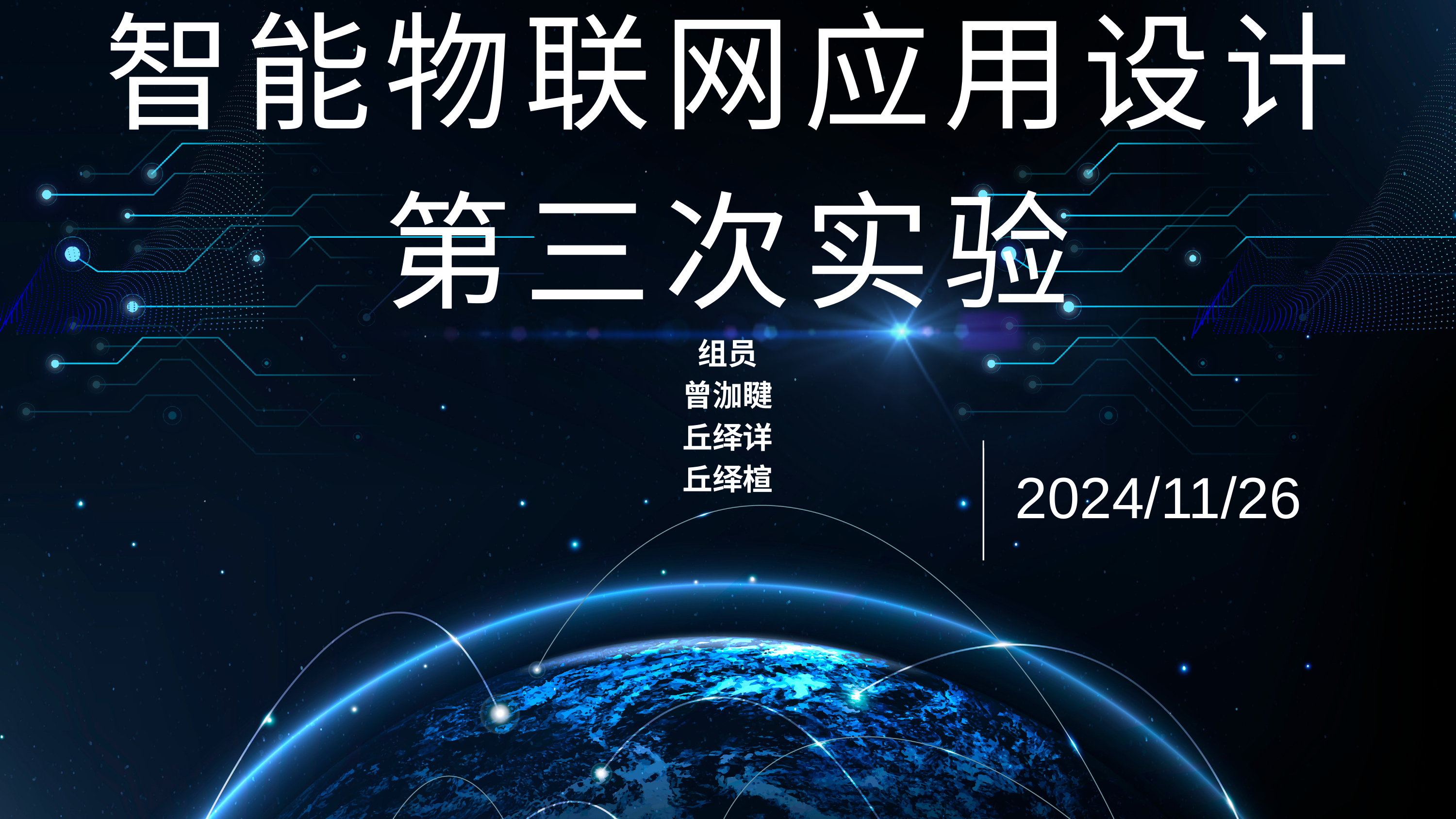

智能物联网应用设计
第三次实验

组员
曾泇睷
丘绎详
丘绎楦

2024/11/26